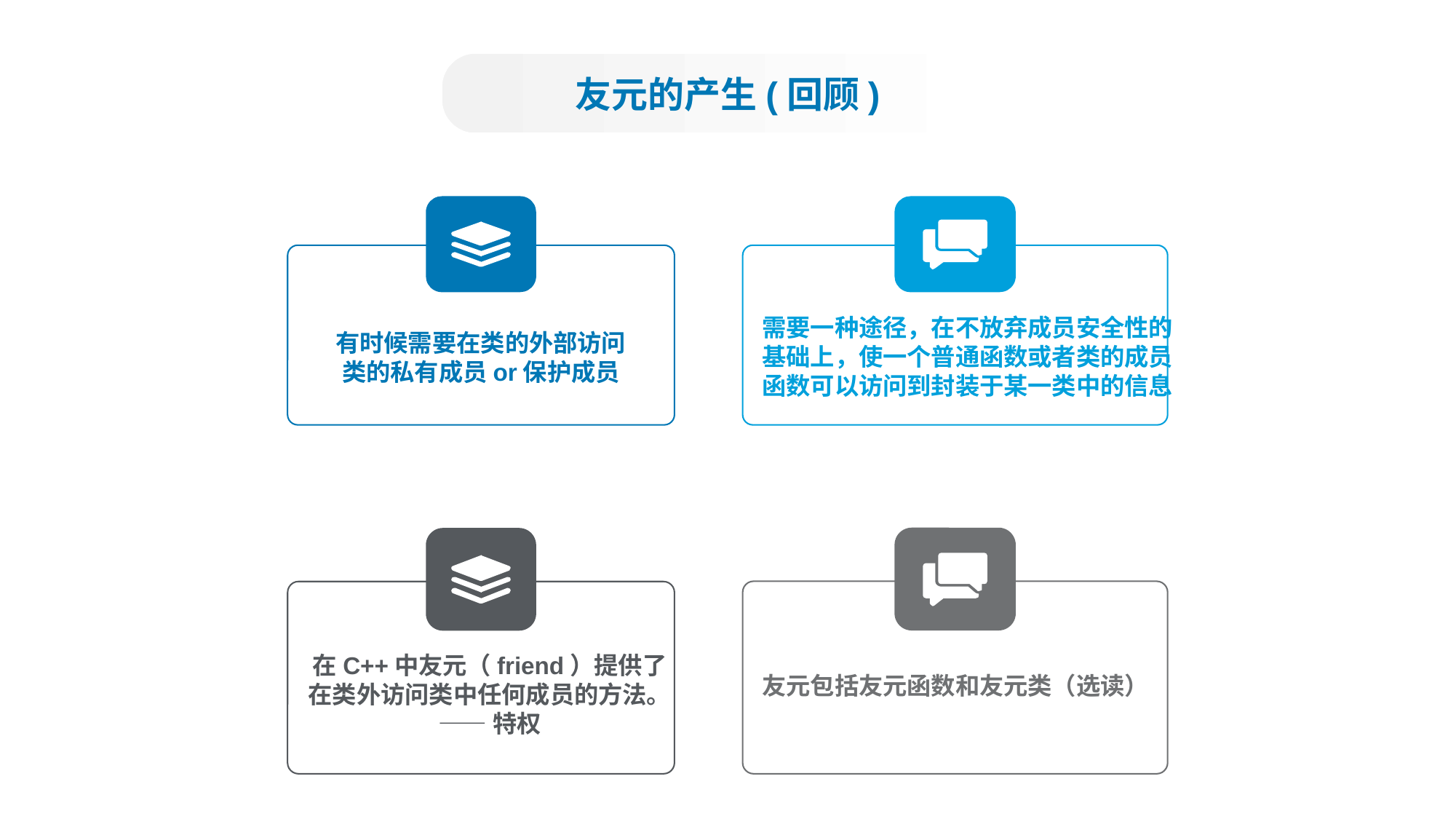

友元的产生(回顾)

需要一种途径，在不放弃成员安全性的
基础上，使一个普通函数或者类的成员
函数可以访问到封装于某一类中的信息

有时候需要在类的外部访问
类的私有成员or保护成员

友元包括友元函数和友元类（选读）

在C++中友元（friend）提供了
在类外访问类中任何成员的方法。
——特权